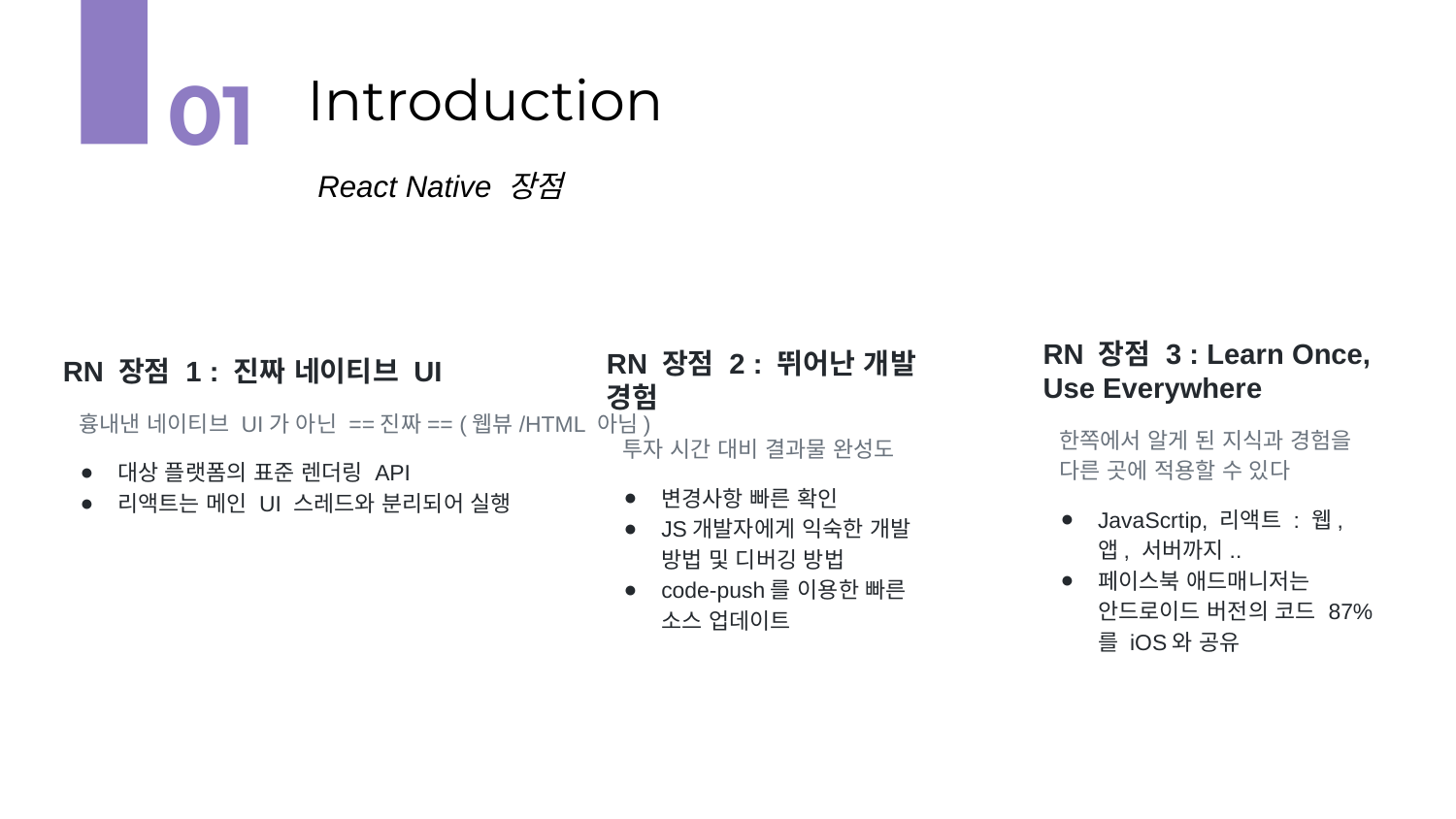

Introduction
01
React Native 장점
RN 장점 3 : Learn Once, Use Everywhere
한쪽에서 알게 된 지식과 경험을 다른 곳에 적용할 수 있다
JavaScrtip, 리액트 : 웹, 앱, 서버까지..
페이스북 애드매니저는 안드로이드 버전의 코드 87%를 iOS와 공유
RN 장점 1 : 진짜 네이티브 UI
흉내낸 네이티브 UI가 아닌 ==진짜== (웹뷰/HTML 아님)
대상 플랫폼의 표준 렌더링 API
리액트는 메인 UI 스레드와 분리되어 실행
RN 장점 2 : 뛰어난 개발 경험
투자 시간 대비 결과물 완성도
변경사항 빠른 확인
JS개발자에게 익숙한 개발 방법 및 디버깅 방법
code-push를 이용한 빠른 소스 업데이트